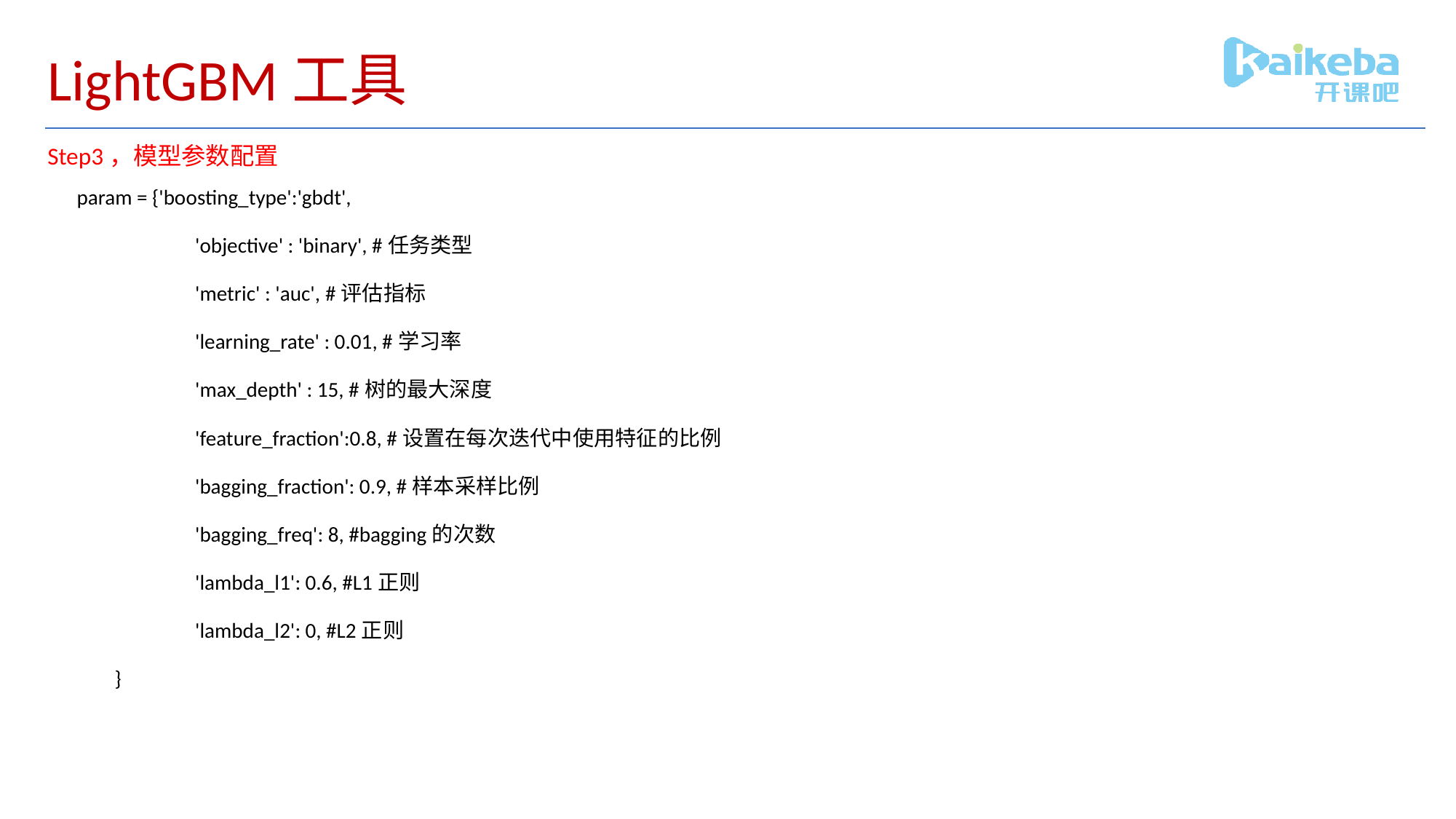

# LightGBM工具
Step3，模型参数配置
param = {'boosting_type':'gbdt',
                         'objective' : 'binary', #任务类型
                         'metric' : 'auc', #评估指标
                         'learning_rate' : 0.01, #学习率
                         'max_depth' : 15, #树的最大深度
                         'feature_fraction':0.8, #设置在每次迭代中使用特征的比例
                         'bagging_fraction': 0.9, #样本采样比例
                         'bagging_freq': 8, #bagging的次数
                         'lambda_l1': 0.6, #L1正则
                         'lambda_l2': 0, #L2正则
        }